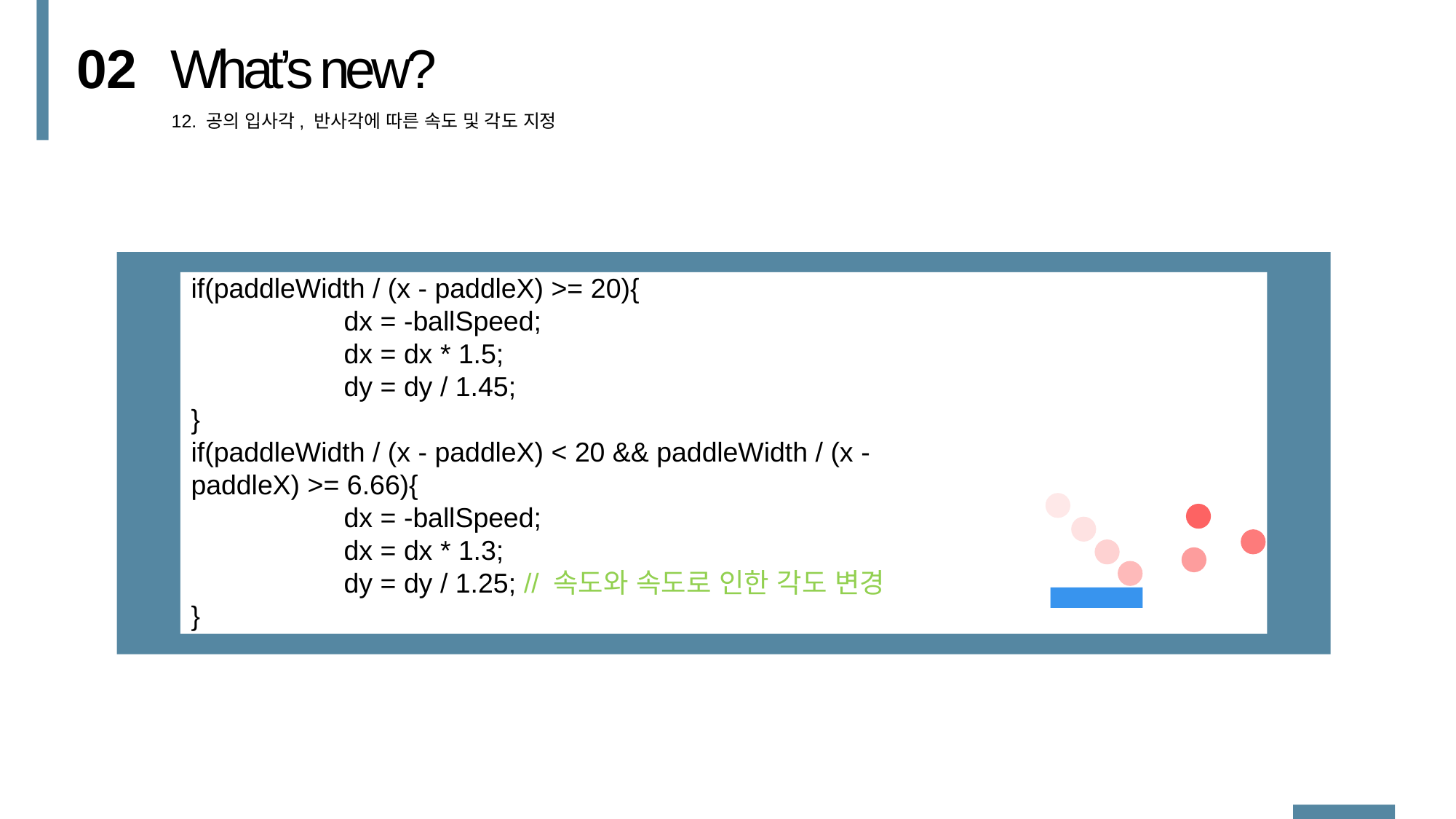

02
What’s new?
12. 공의 입사각, 반사각에 따른 속도 및 각도 지정

if(paddleWidth / (x - paddleX) >= 20){
                    dx = -ballSpeed;
                    dx = dx * 1.5;
                    dy = dy / 1.45;
}
if(paddleWidth / (x - paddleX) < 20 && paddleWidth / (x - paddleX) >= 6.66){
                    dx = -ballSpeed;
                    dx = dx * 1.3;
                    dy = dy / 1.25; // 속도와 속도로 인한 각도 변경
}